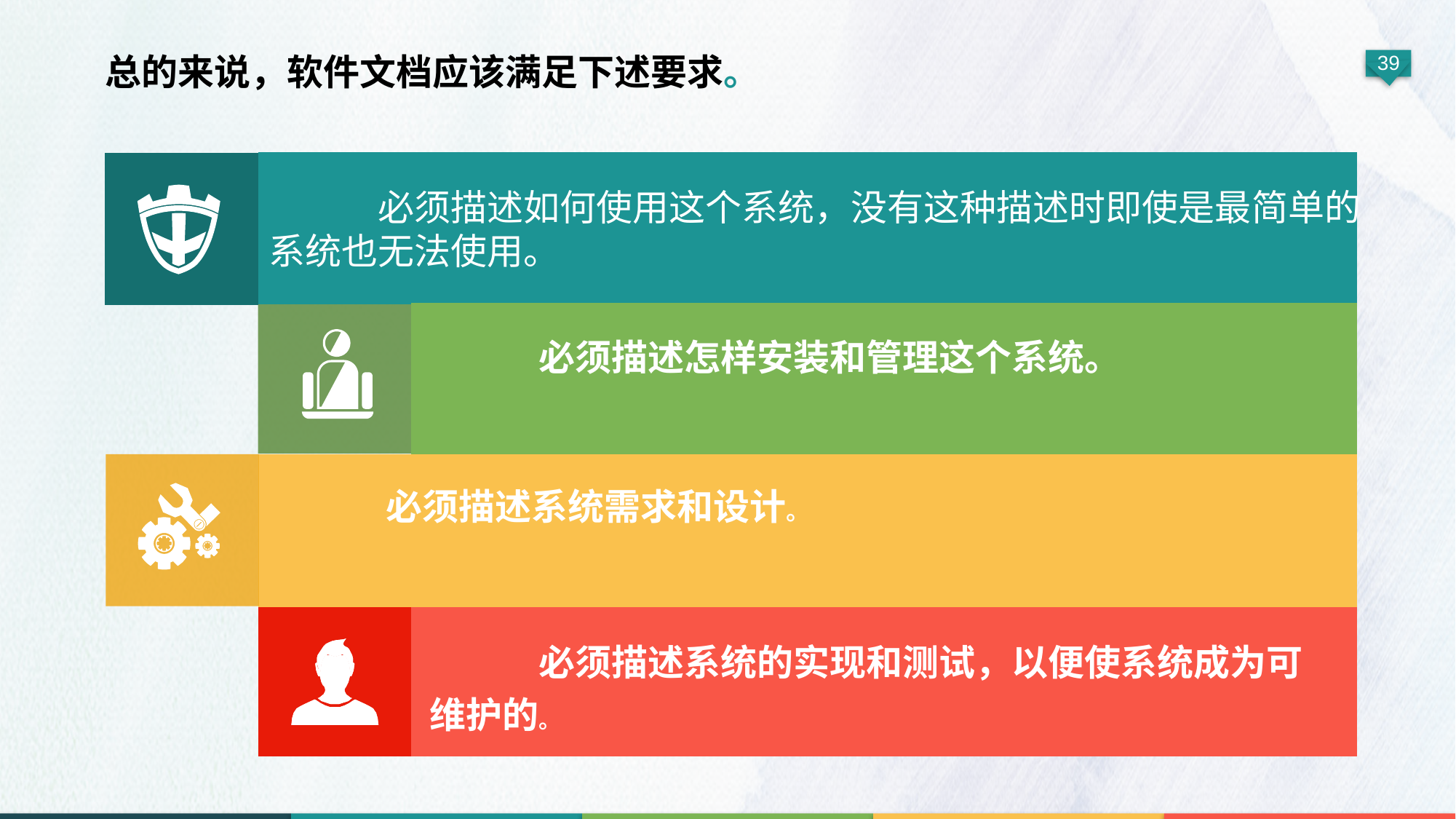

总的来说，软件文档应该满足下述要求。
	必须描述如何使用这个系统，没有这种描述时即使是最简单的
系统也无法使用。

	必须描述怎样安装和管理这个系统。

	必须描述系统需求和设计。

	必须描述系统的实现和测试，以便使系统成为可维护的。